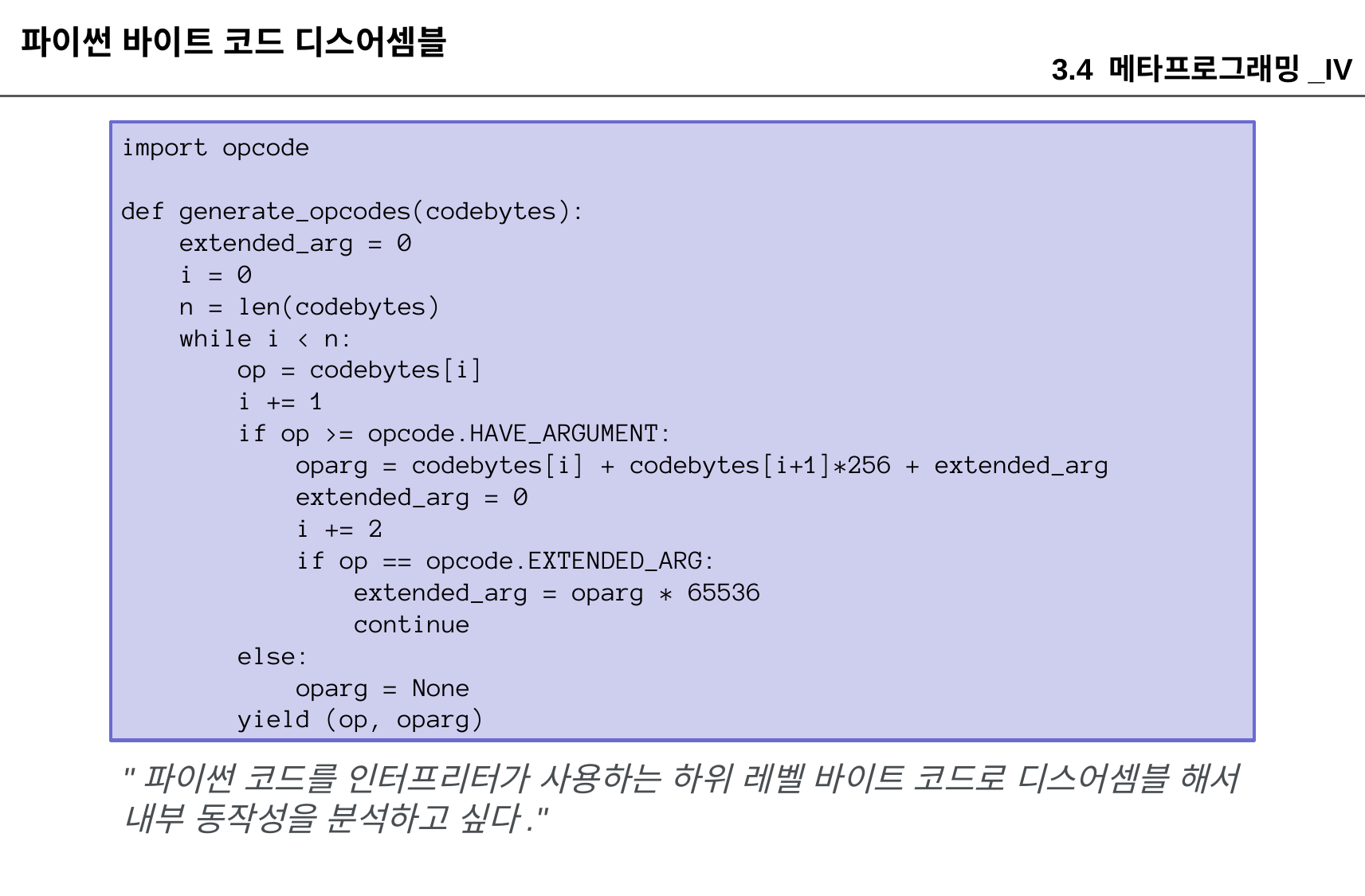

파이썬 바이트 코드 디스어셈블
3.4 메타프로그래밍_IV
import opcode

def generate_opcodes(codebytes):
    extended_arg = 0
    i = 0
    n = len(codebytes)
    while i < n:
        op = codebytes[i]
        i += 1
        if op >= opcode.HAVE_ARGUMENT:
            oparg = codebytes[i] + codebytes[i+1]*256 + extended_arg
            extended_arg = 0
            i += 2
            if op == opcode.EXTENDED_ARG:
                extended_arg = oparg * 65536
                continue
        else:
            oparg = None
        yield (op, oparg)
"파이썬 코드를 인터프리터가 사용하는 하위 레벨 바이트 코드로 디스어셈블 해서
내부 동작성을 분석하고 싶다."